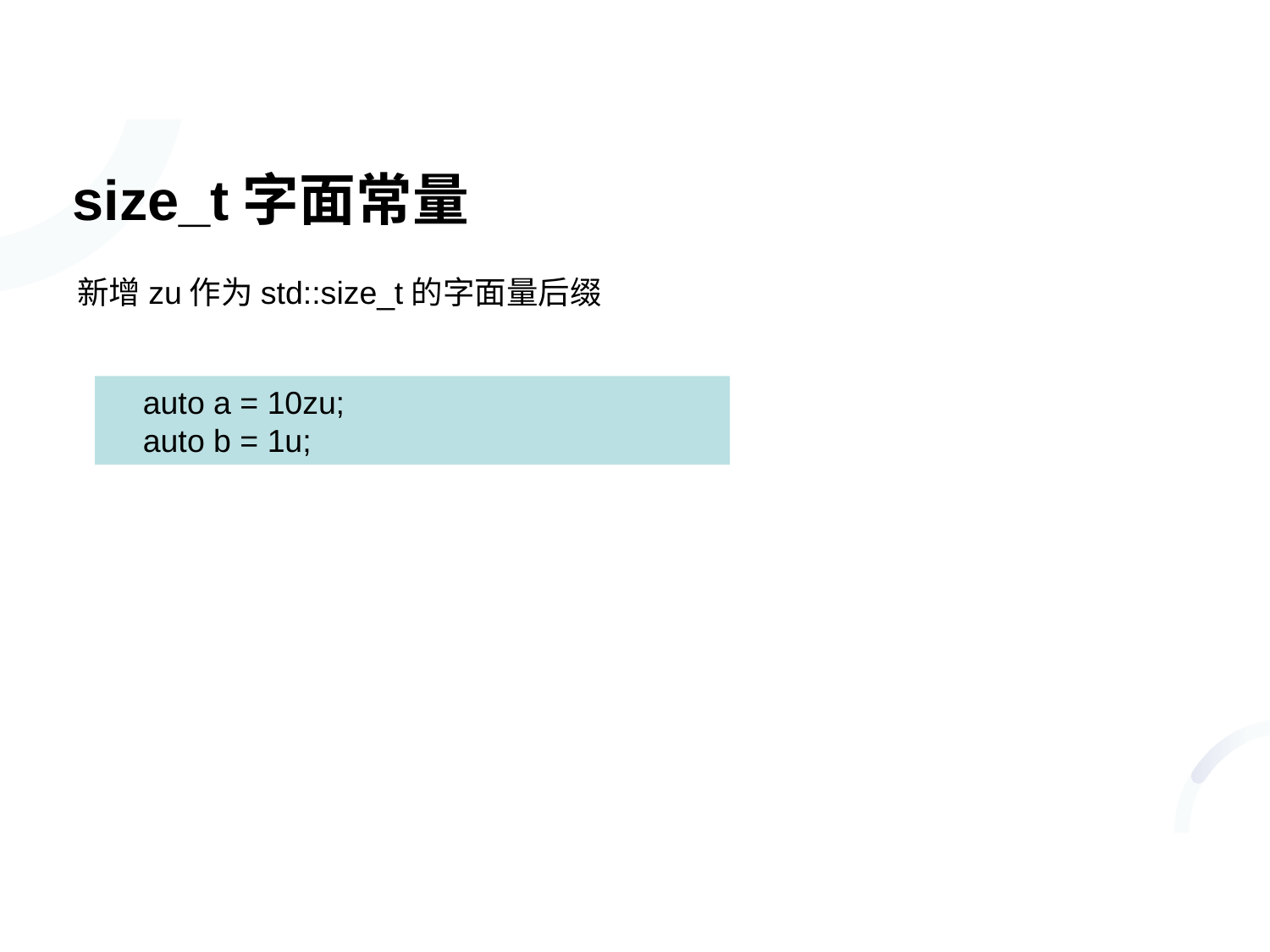

# size_t字面常量
新增zu作为std::size_t的字面量后缀
    auto a = 10zu;
    auto b = 1u;